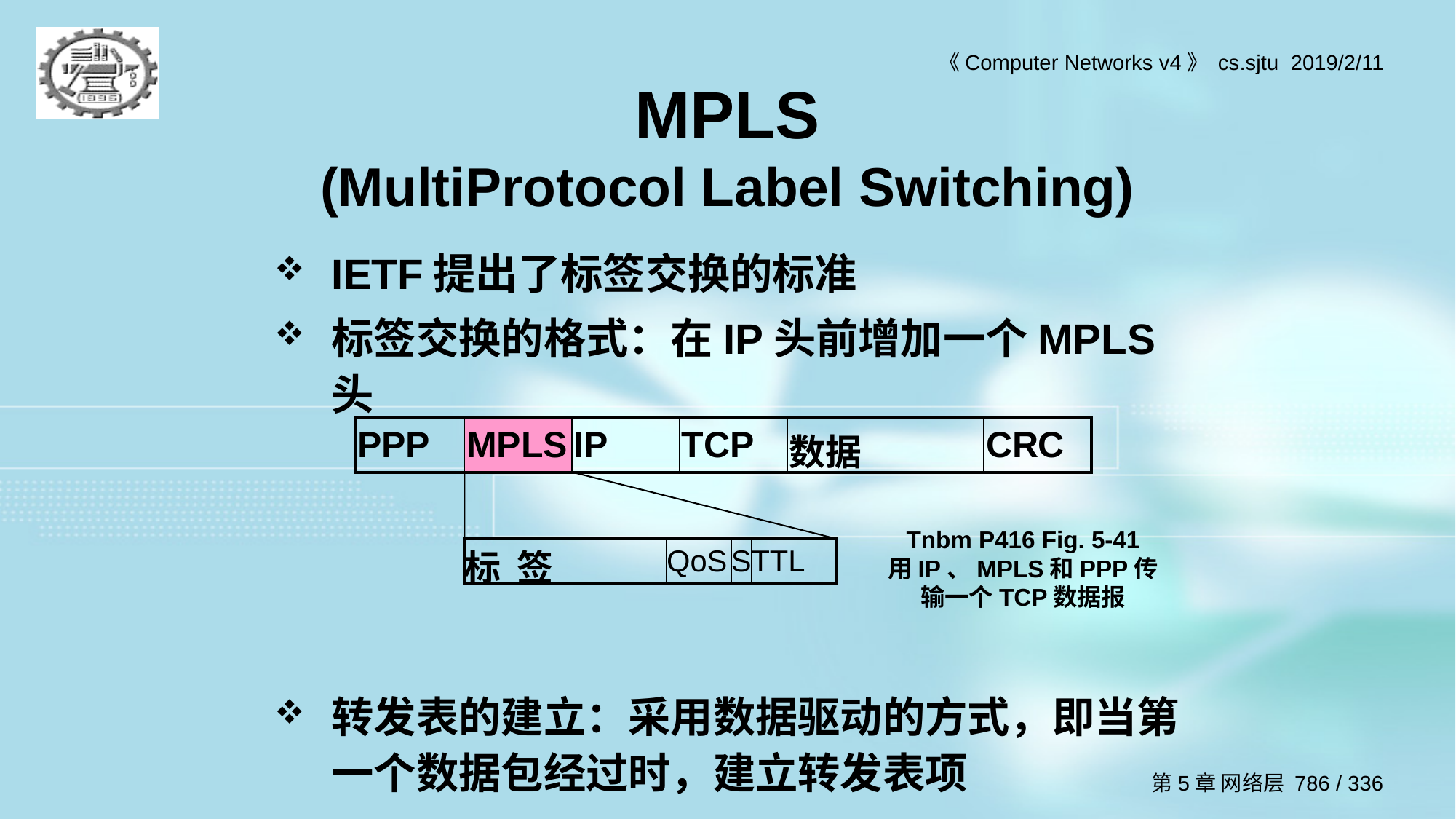

# MPLS (MultiProtocol Label Switching)
IETF提出了标签交换的标准
标签交换的格式：在IP头前增加一个MPLS头

转发表的建立：采用数据驱动的方式，即当第一个数据包经过时，建立转发表项
| PPP | MPLS | IP | TCP | 数据 | CRC |
| --- | --- | --- | --- | --- | --- |

Tnbm P416 Fig. 5-41
用IP、MPLS和PPP传输一个TCP数据报
| 标 签 | QoS | S | TTL |
| --- | --- | --- | --- |